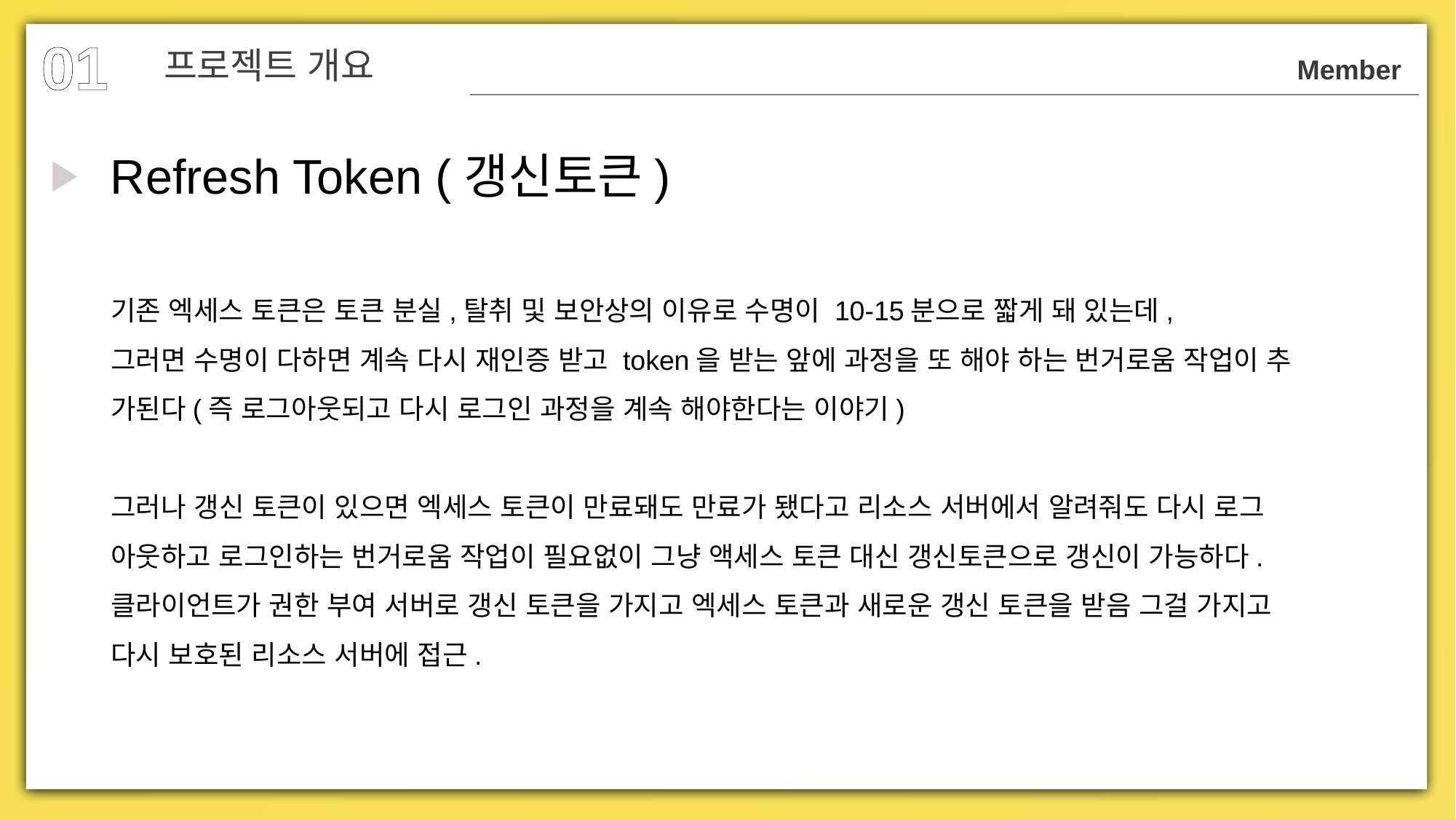

01

프로젝트 개요
Member
Refresh Token (갱신토큰)
▶
기존 엑세스 토큰은 토큰 분실,탈취 및 보안상의 이유로 수명이 10-15분으로 짧게 돼 있는데,
그러면 수명이 다하면 계속 다시 재인증 받고 token을 받는 앞에 과정을 또 해야 하는 번거로움 작업이 추
가된다(즉 로그아웃되고 다시 로그인 과정을 계속 해야한다는 이야기)

그러나 갱신 토큰이 있으면 엑세스 토큰이 만료돼도 만료가 됐다고 리소스 서버에서 알려줘도 다시 로그
아웃하고 로그인하는 번거로움 작업이 필요없이 그냥 액세스 토큰 대신 갱신토큰으로 갱신이 가능하다.
클라이언트가 권한 부여 서버로 갱신 토큰을 가지고 엑세스 토큰과 새로운 갱신 토큰을 받음 그걸 가지고
다시 보호된 리소스 서버에 접근.